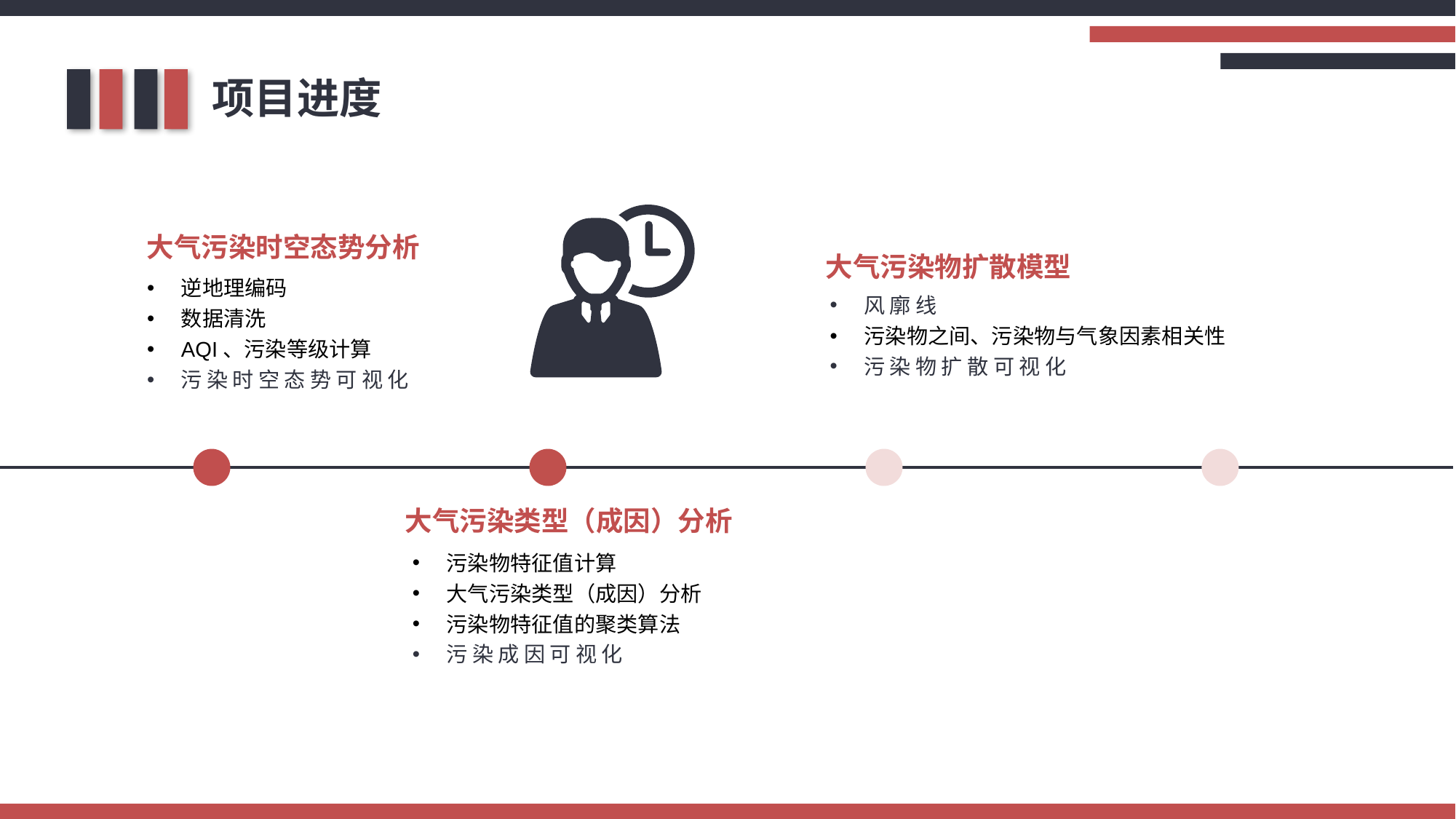

项目进度

大气污染时空态势分析
逆地理编码
数据清洗
AQI、污染等级计算
污染时空态势可视化

大气污染物扩散模型
风廓线
污染物之间、污染物与气象因素相关性
污染物扩散可视化
大气污染类型（成因）分析
污染物特征值计算
大气污染类型（成因）分析
污染物特征值的聚类算法
污染成因可视化